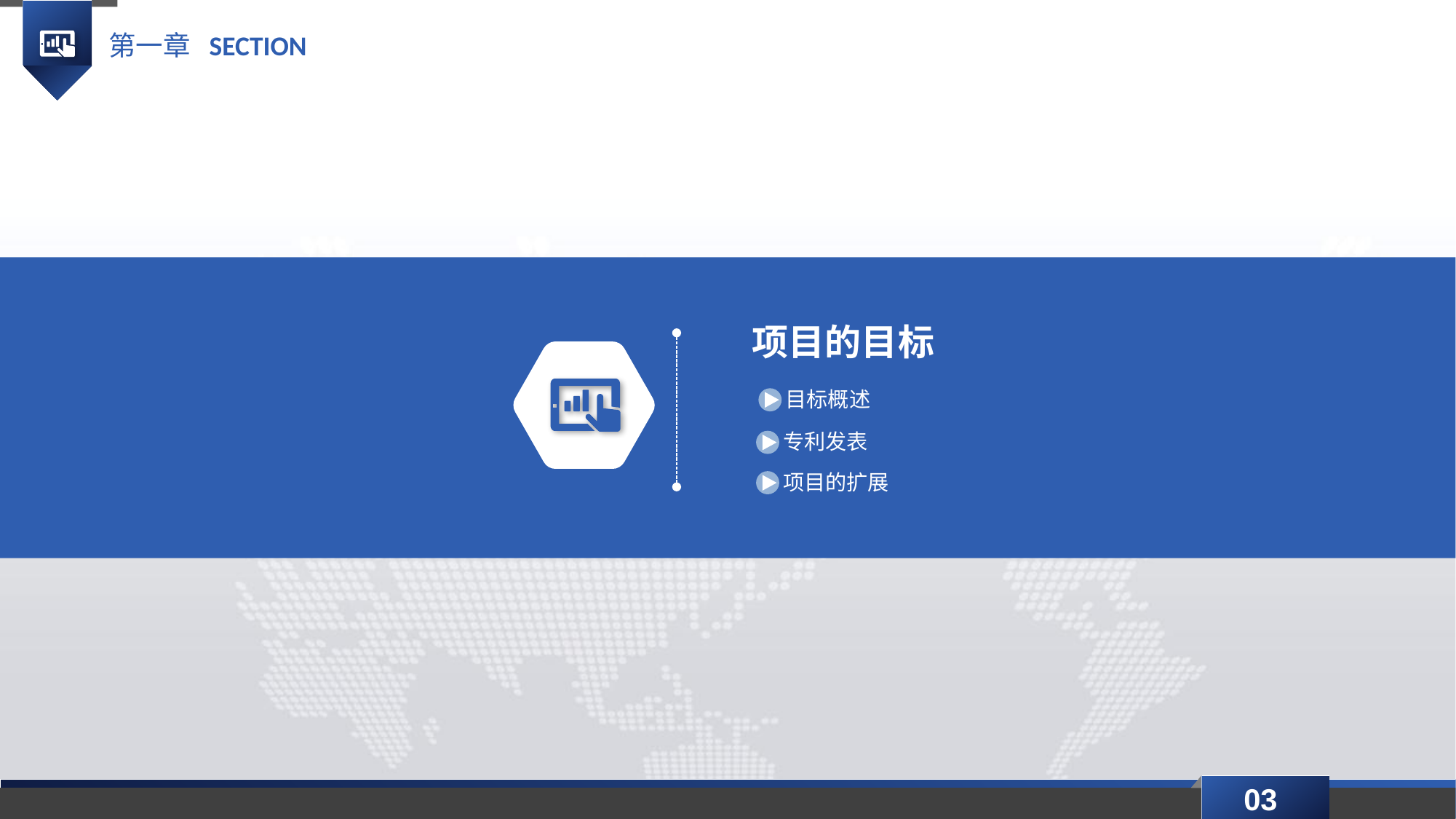

第一章  SECTION

项目的目标

目标概述

专利发表

项目的扩展

03

延时符